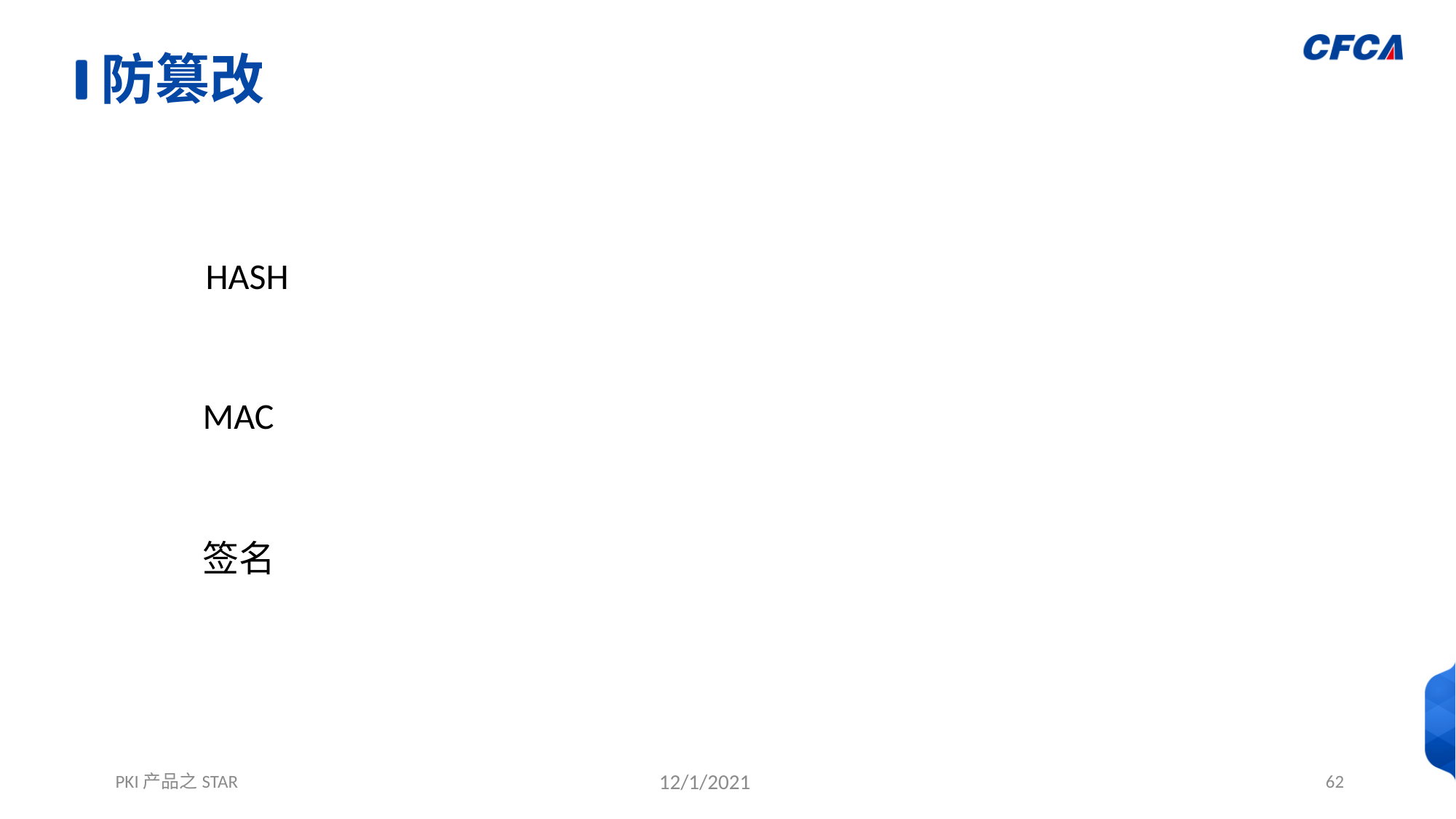

# 防篡改
HASH
MAC
签名
PKI产品之STAR
12/1/2021
62